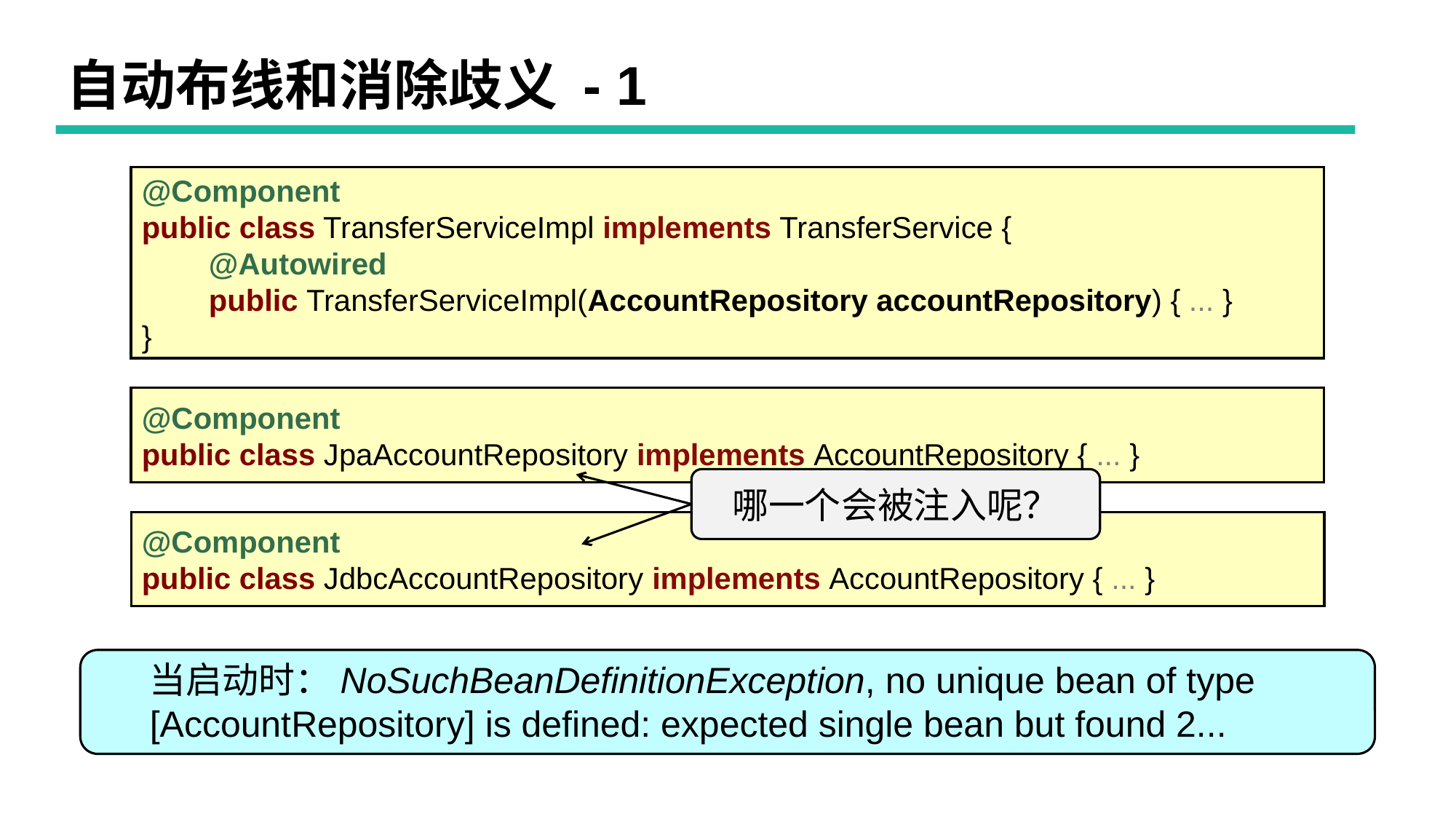

# 自动布线和消除歧义 - 1
@Component
public class TransferServiceImpl implements TransferService {
        @Autowired
        public TransferServiceImpl(AccountRepository accountRepository) { ... }
}
@Component
public class JpaAccountRepository implements AccountRepository { ... }
哪一个会被注入呢？
@Component
public class JdbcAccountRepository implements AccountRepository { ... }

当启动时：NoSuchBeanDefinitionException, no unique bean of type
[AccountRepository] is defined: expected single bean but found 2...